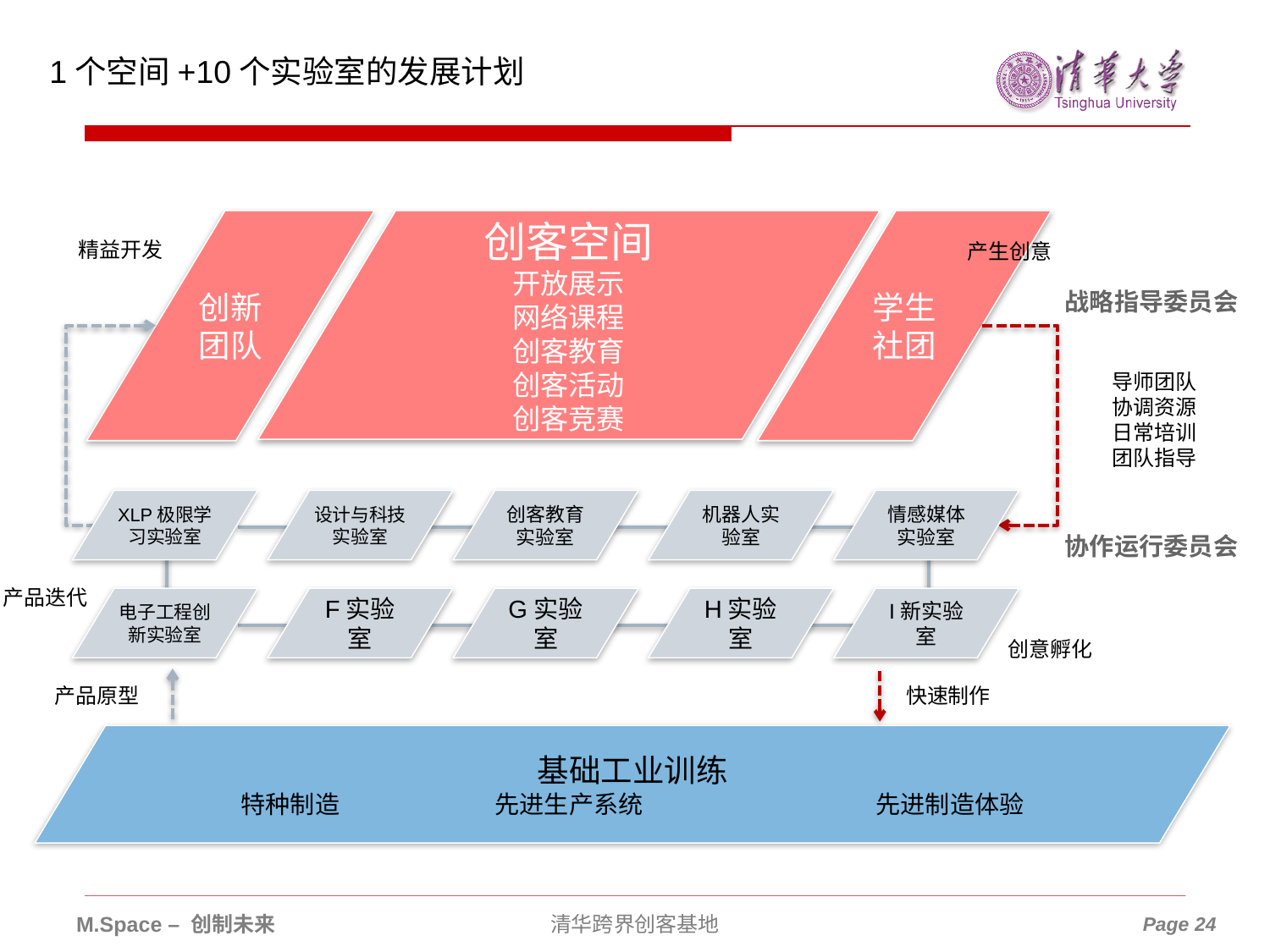

1个空间+10个实验室的发展计划
创新
团队
创客空间
开放展示
网络课程
创客教育
创客活动
创客竞赛
学生
社团
精益开发
产生创意
战略指导委员会
导师团队
协调资源
日常培训
团队指导
XLP极限学习实验室
设计与科技实验室
创客教育实验室
机器人实验室
情感媒体实验室
协作运行委员会
产品迭代
电子工程创新实验室
F实验室
G实验室
H实验室
I新实验室
创意孵化
产品原型
快速制作
基础工业训练
特种制造		先进生产系统		先进制造体验
M.Space – 创制未来
清华跨界创客基地
Page 24